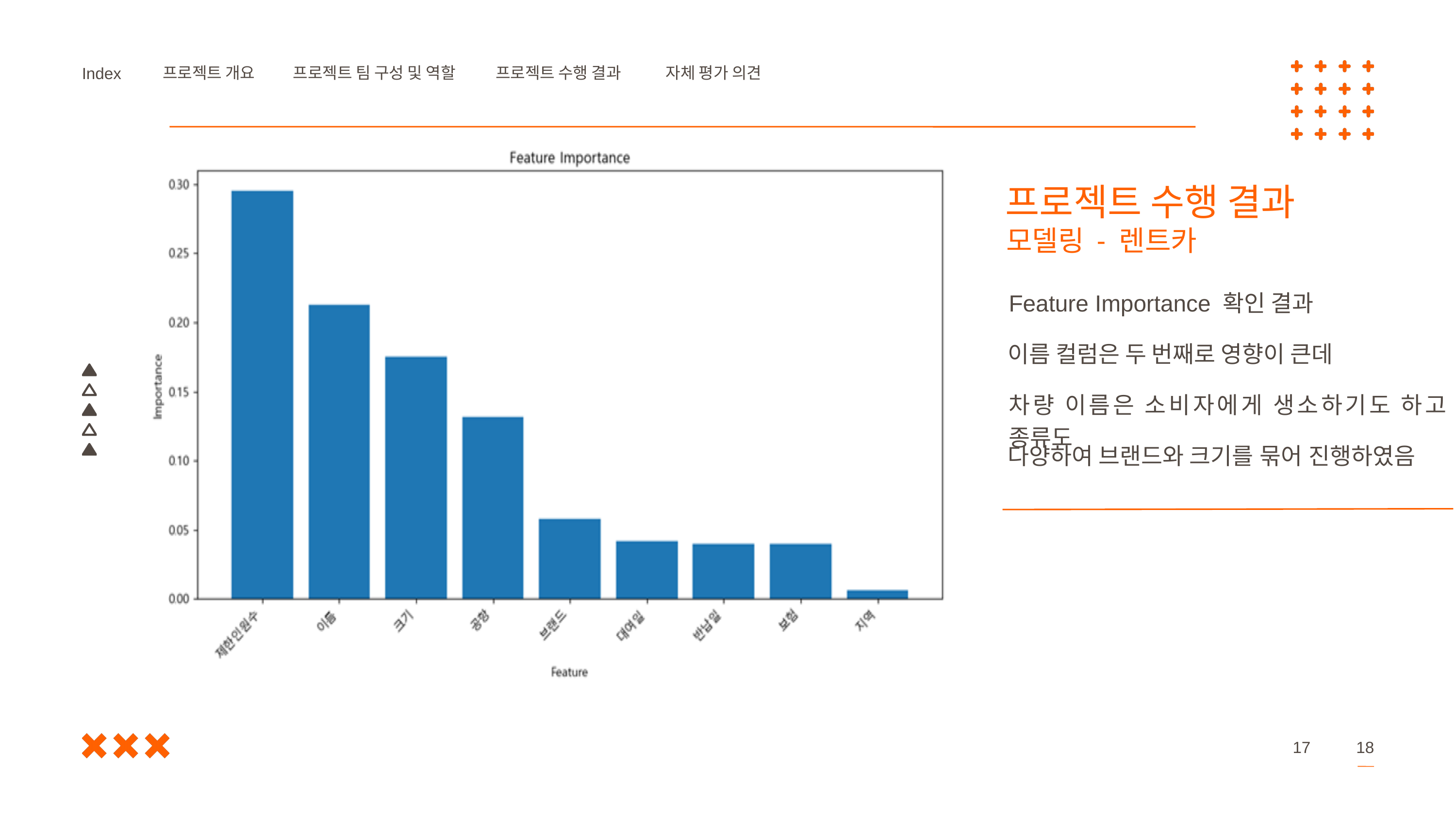

프로젝트 개요
프로젝트 팀 구성 및 역할
프로젝트 수행 결과
자체 평가 의견
Index

프로젝트 수행 결과
모델링 - 렌트카
Feature Importance 확인 결과
이름 컬럼은 두 번째로 영향이 큰데

차량 이름은 소비자에게 생소하기도 하고 종류도
다양하여 브랜드와 크기를 묶어 진행하였음

17
18